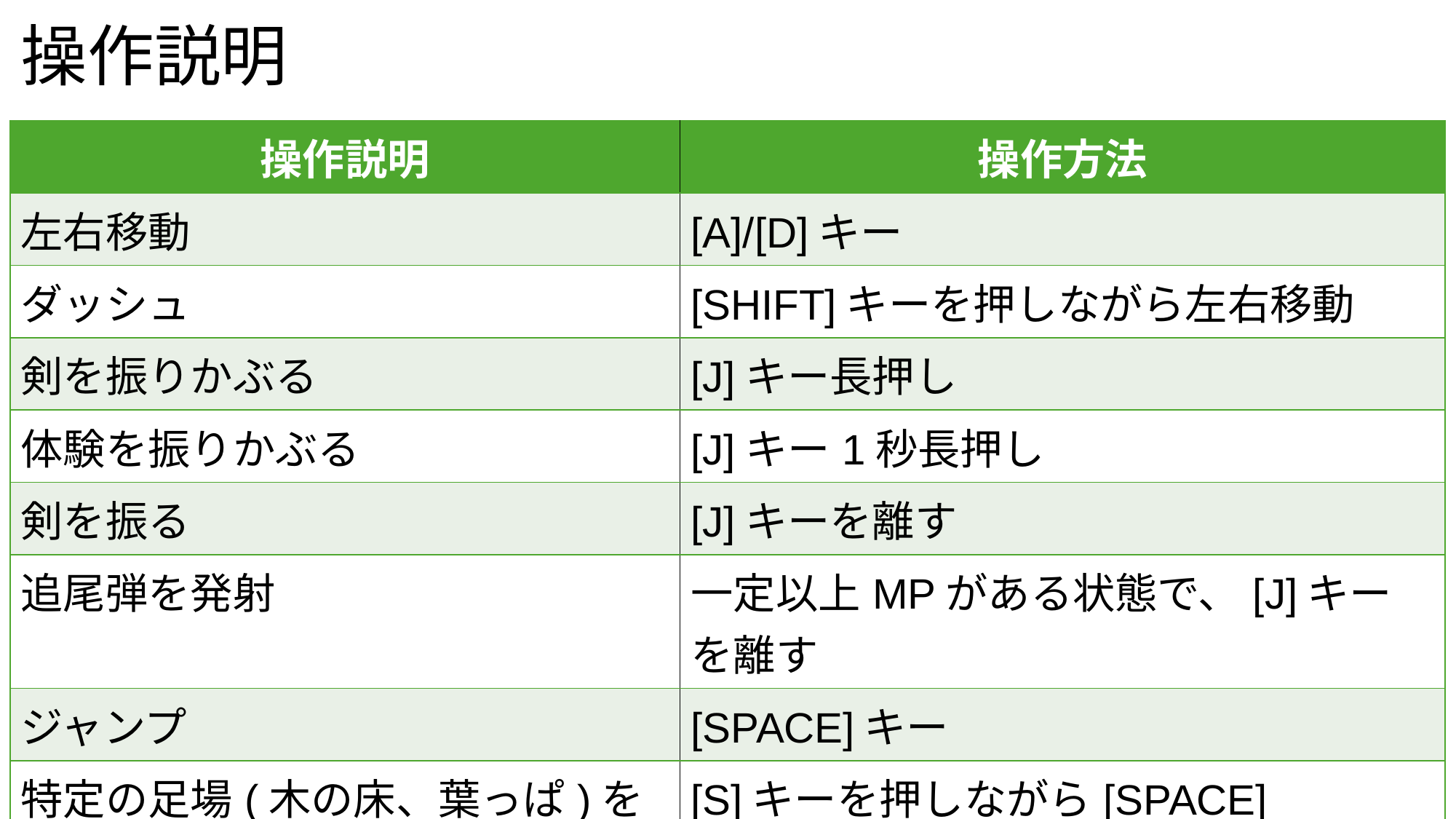

# 操作説明
| 操作説明 | 操作方法 |
| --- | --- |
| 左右移動 | [A]/[D]キー |
| ダッシュ | [SHIFT]キーを押しながら左右移動 |
| 剣を振りかぶる | [J]キー長押し |
| 体験を振りかぶる | [J]キー1秒長押し |
| 剣を振る | [J]キーを離す |
| 追尾弾を発射 | 一定以上MPがある状態で、[J]キーを離す |
| ジャンプ | [SPACE]キー |
| 特定の足場(木の床、葉っぱ)を降りる | [S]キーを押しながら[SPACE] |
| ポーズ | [ESCAPE]キー |
| 操作説明の表示切替 | [TAB]キー |